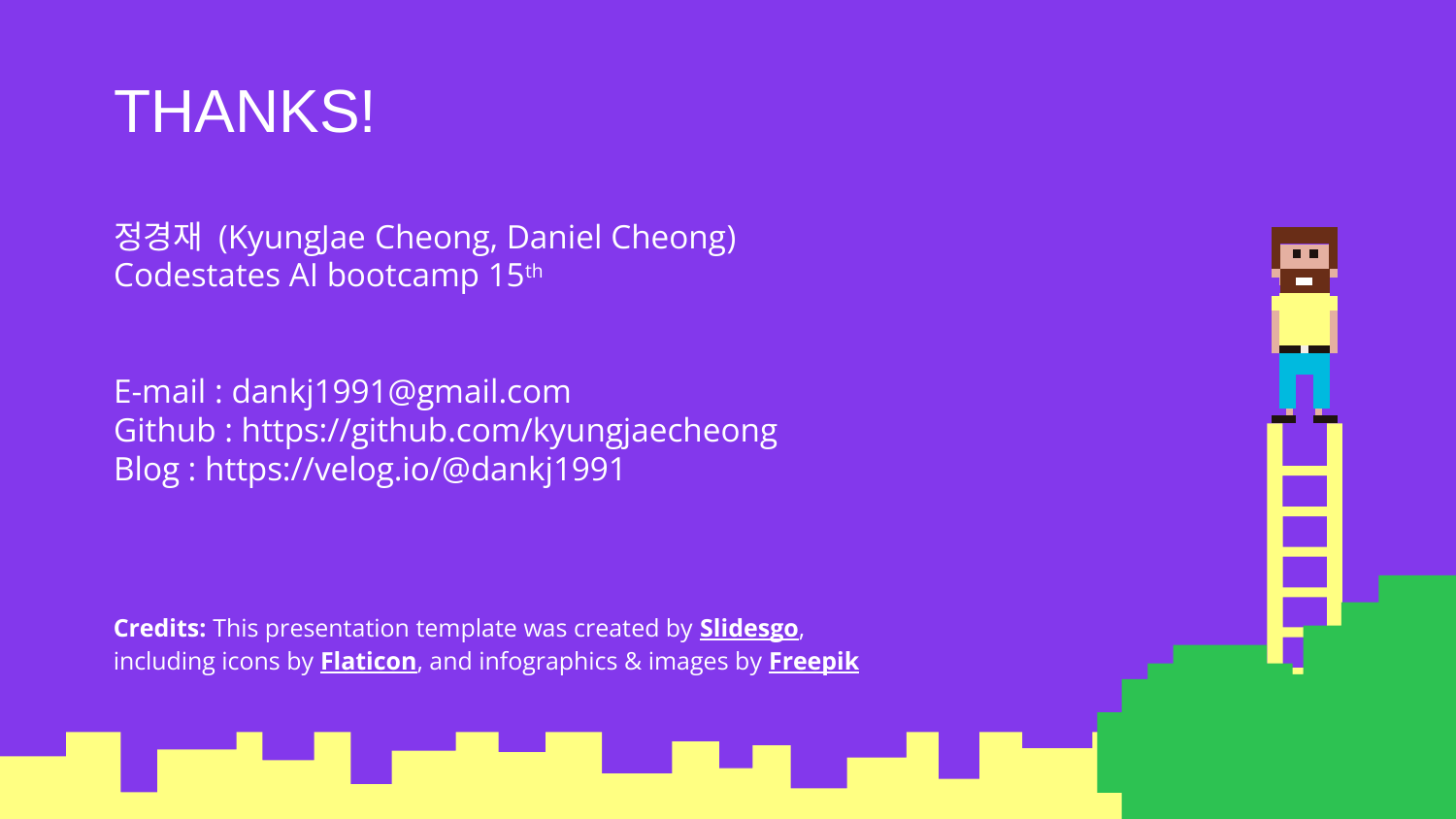

# THANKS!
정경재 (KyungJae Cheong, Daniel Cheong)
Codestates AI bootcamp 15th

E-mail : dankj1991@gmail.com
Github : https://github.com/kyungjaecheong
Blog : https://velog.io/@dankj1991